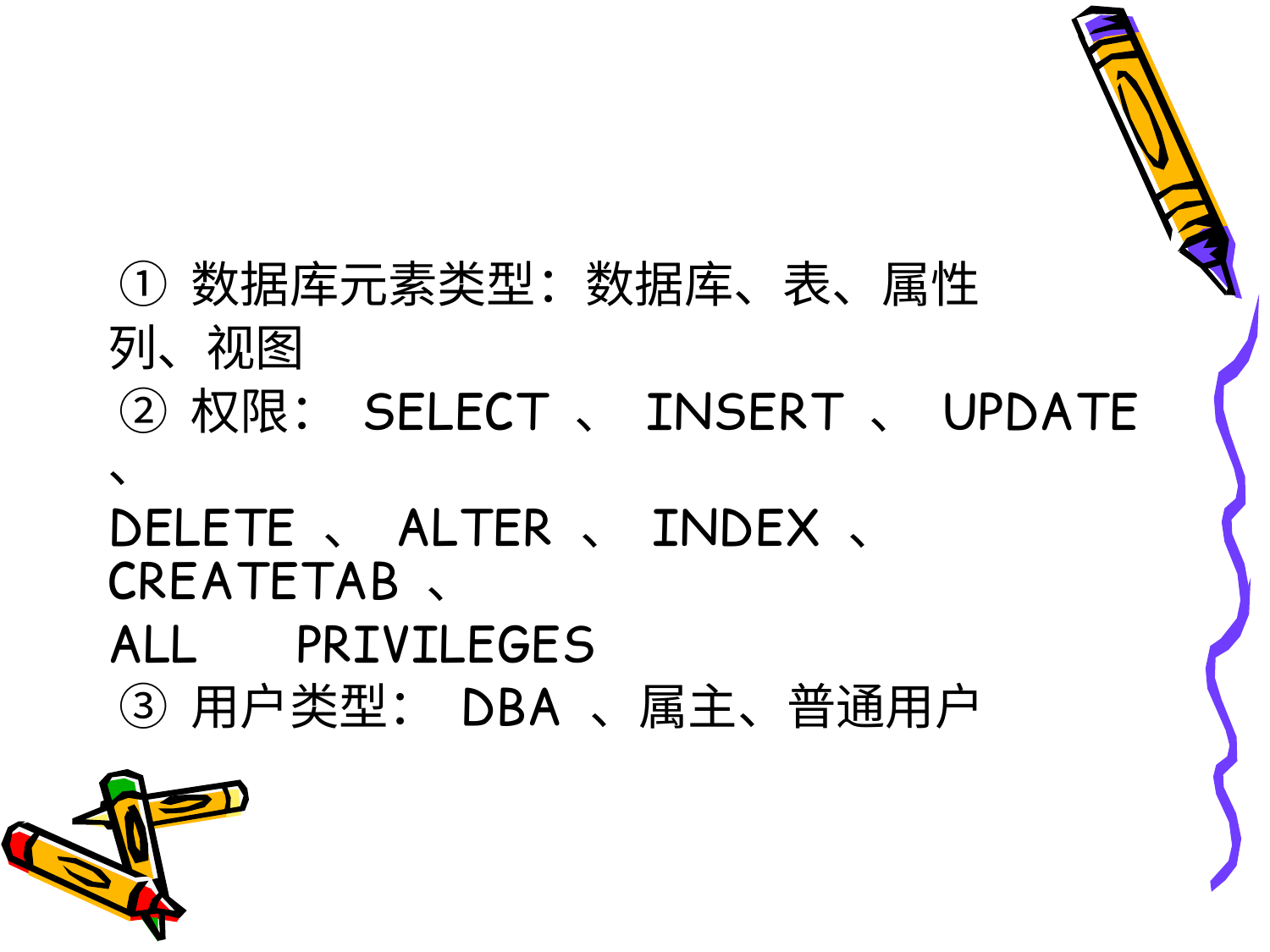

#
 ① 数据库元素类型：数据库、表、属性
列、视图
 ② 权限： SELECT 、 INSERT 、 UPDATE 、
DELETE 、 ALTER 、 INDEX 、 CREATETAB 、
ALL 　 PRIVILEGES
 ③ 用户类型： DBA 、属主、普通用户